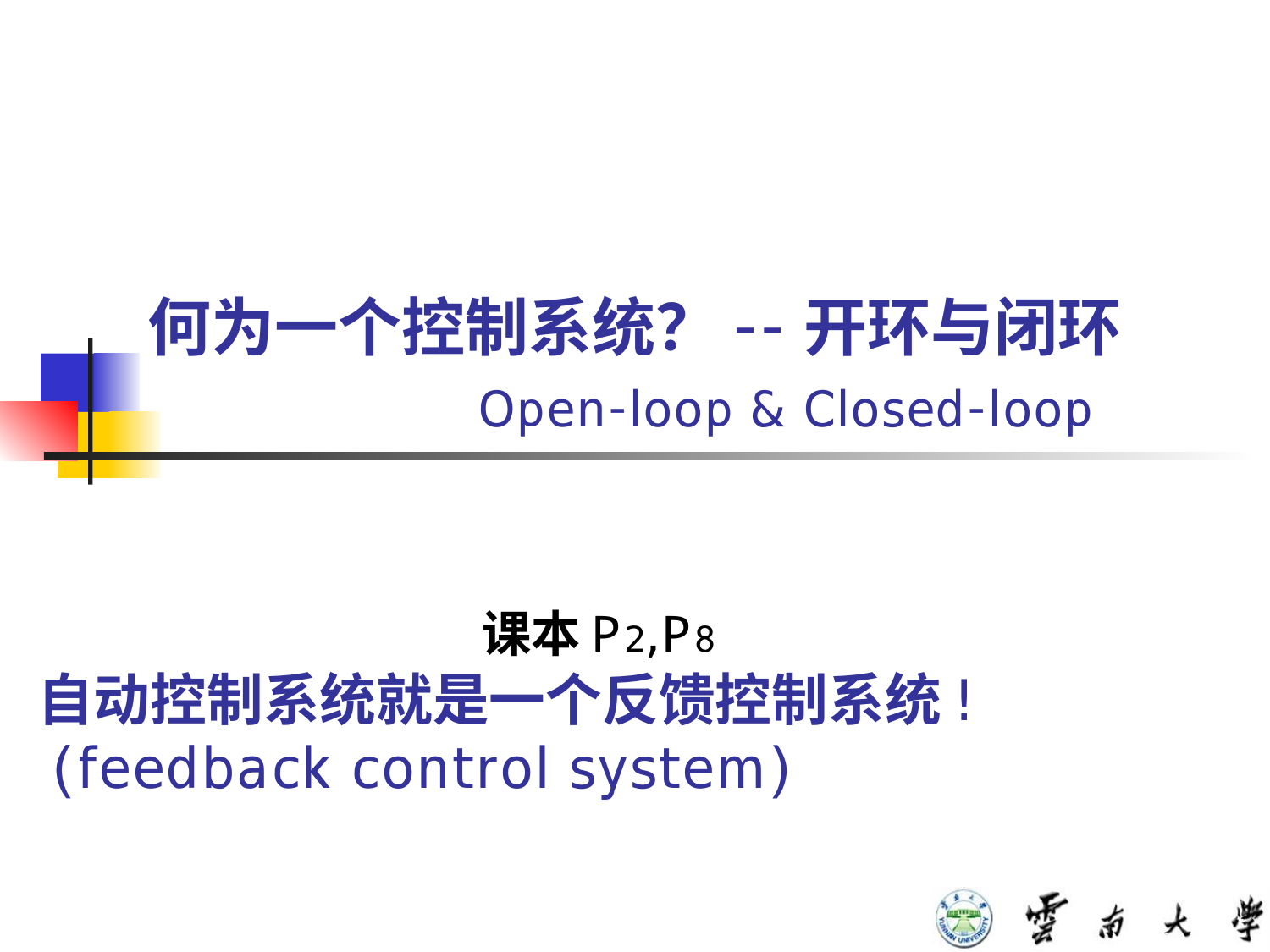

# 何为一个控制系统？--开环与闭环 Open-loop & Closed-loop
课本P2,P8
自动控制系统就是一个反馈控制系统!
 (feedback control system)